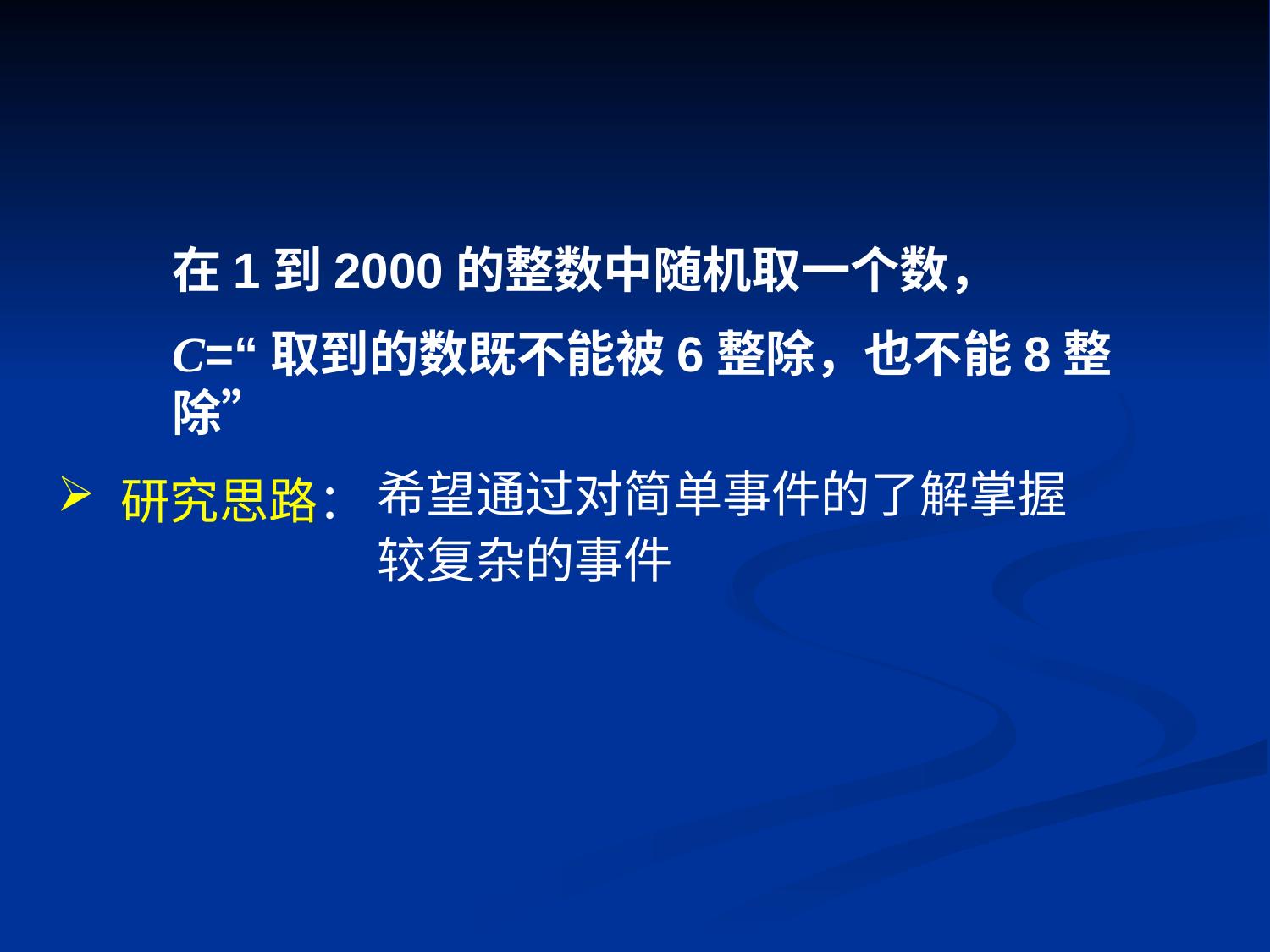

在1到2000的整数中随机取一个数，
C=“取到的数既不能被6整除，也不能8整除”
希望通过对简单事件的了解掌握
较复杂的事件
研究思路：